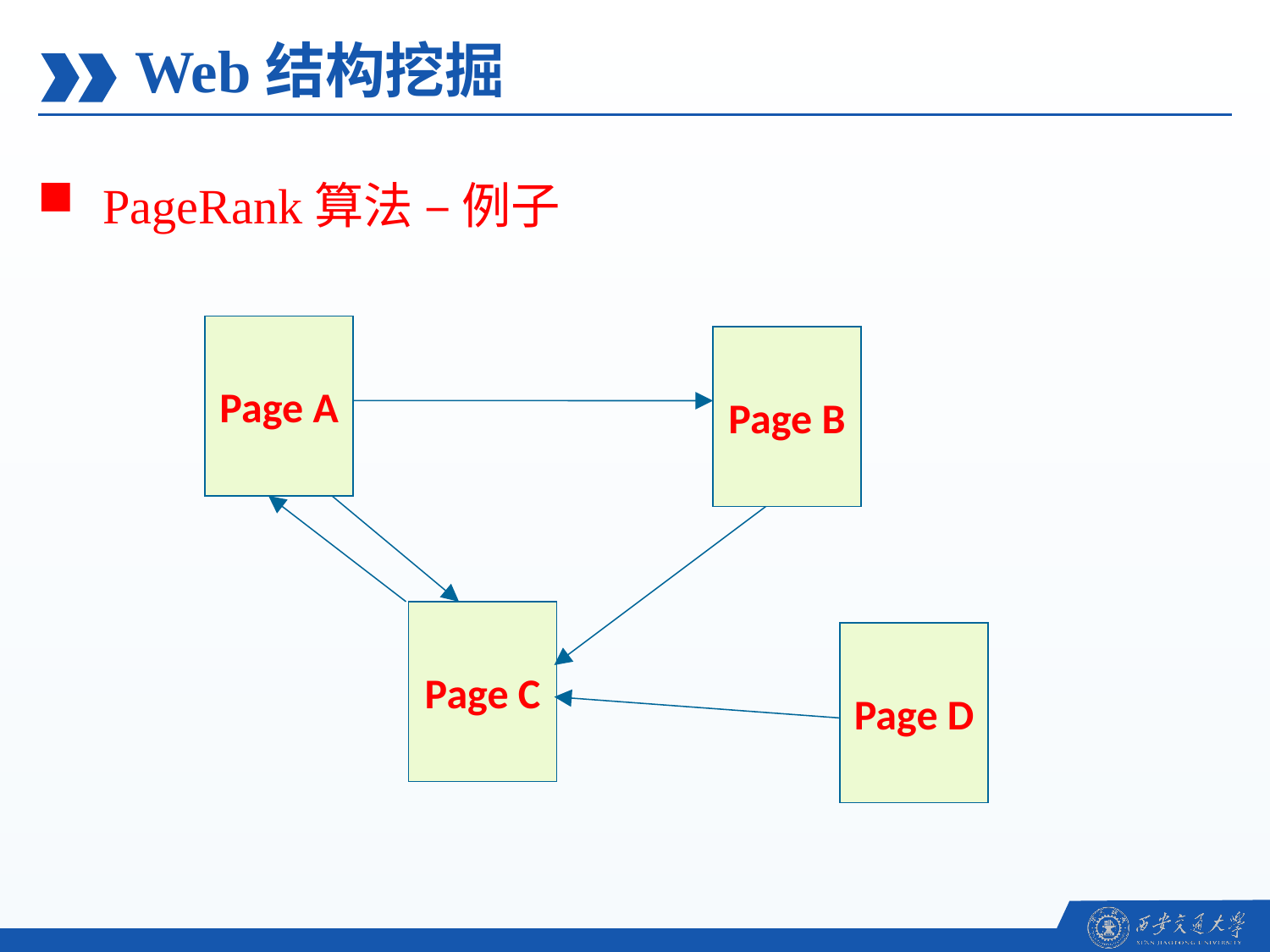

Web结构挖掘
PageRank算法 – 例子
Page A
Page B

Page C
Page D